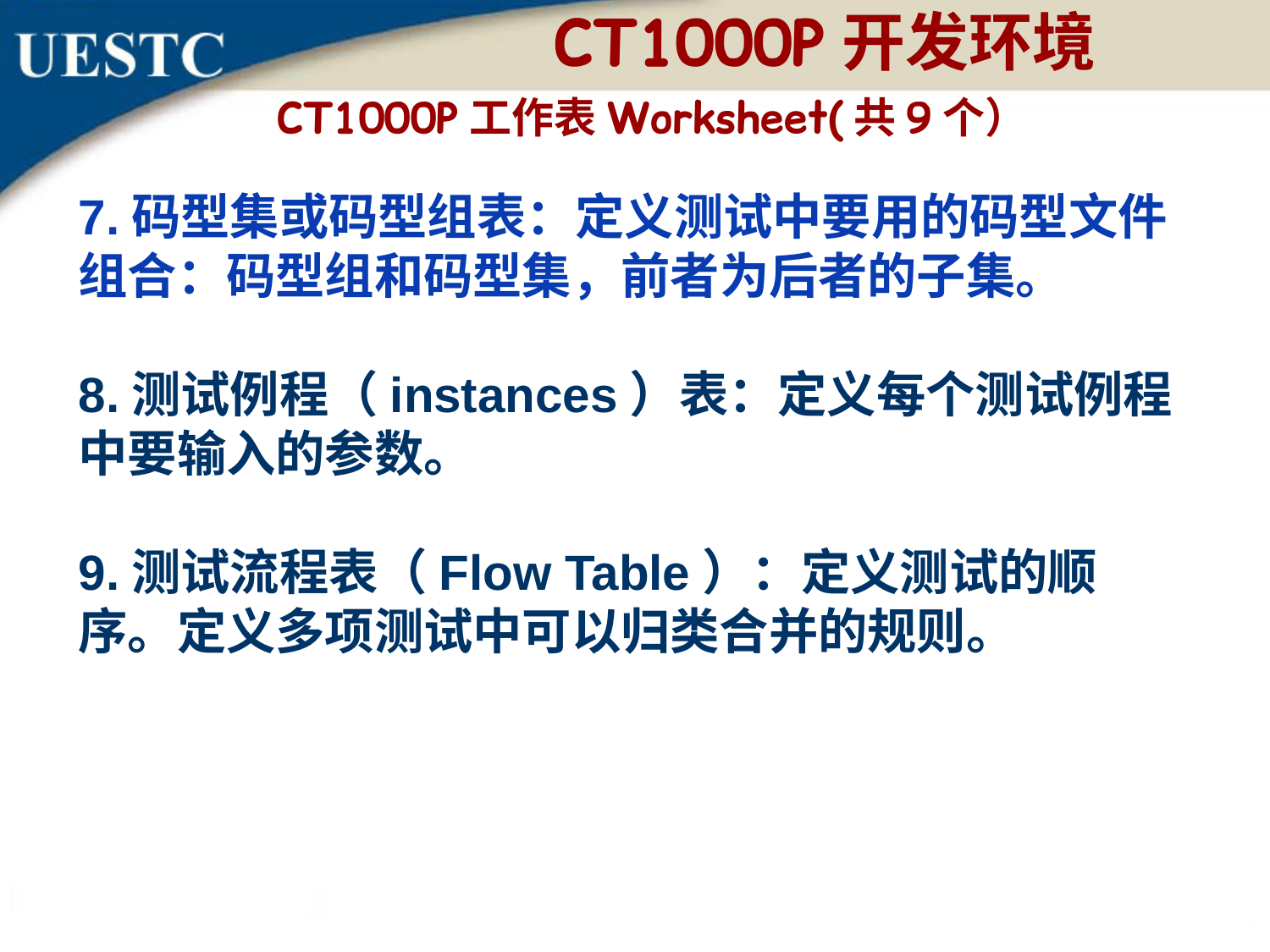

CT1000P开发环境
CT1000P工作表Worksheet(共9个）
7.码型集或码型组表：定义测试中要用的码型文件组合：码型组和码型集，前者为后者的子集。

8.测试例程（instances）表：定义每个测试例程中要输入的参数。

9.测试流程表（Flow Table）：定义测试的顺序。定义多项测试中可以归类合并的规则。